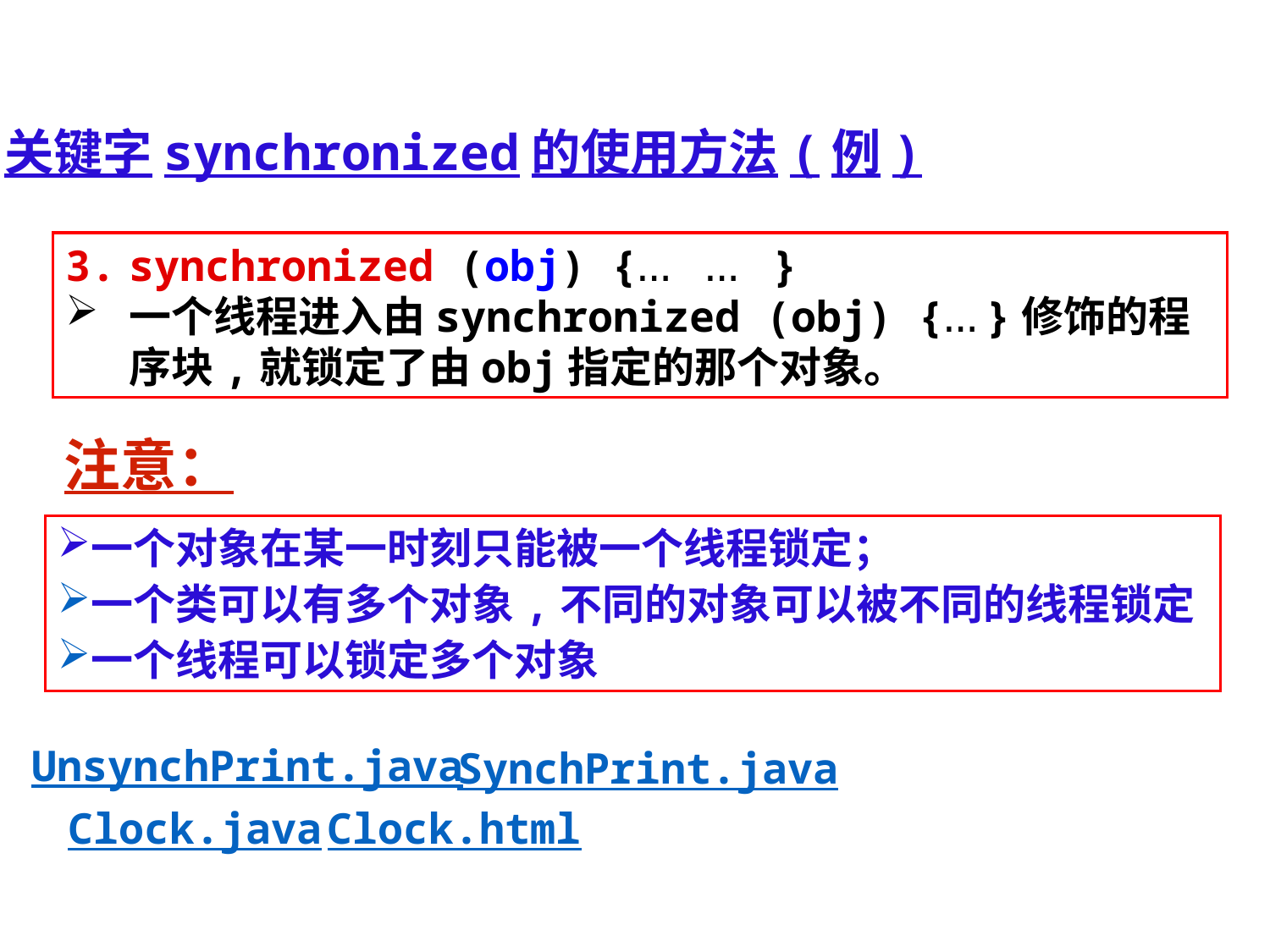

关键字synchronized的使用方法(例)
synchronized (obj) {… … }
一个线程进入由synchronized (obj) {…}修饰的程序块,就锁定了由obj指定的那个对象。

注意：
一个对象在某一时刻只能被一个线程锁定；
一个类可以有多个对象,不同的对象可以被不同的线程锁定
一个线程可以锁定多个对象
UnsynchPrint.java
SynchPrint.java
Clock.java
Clock.html